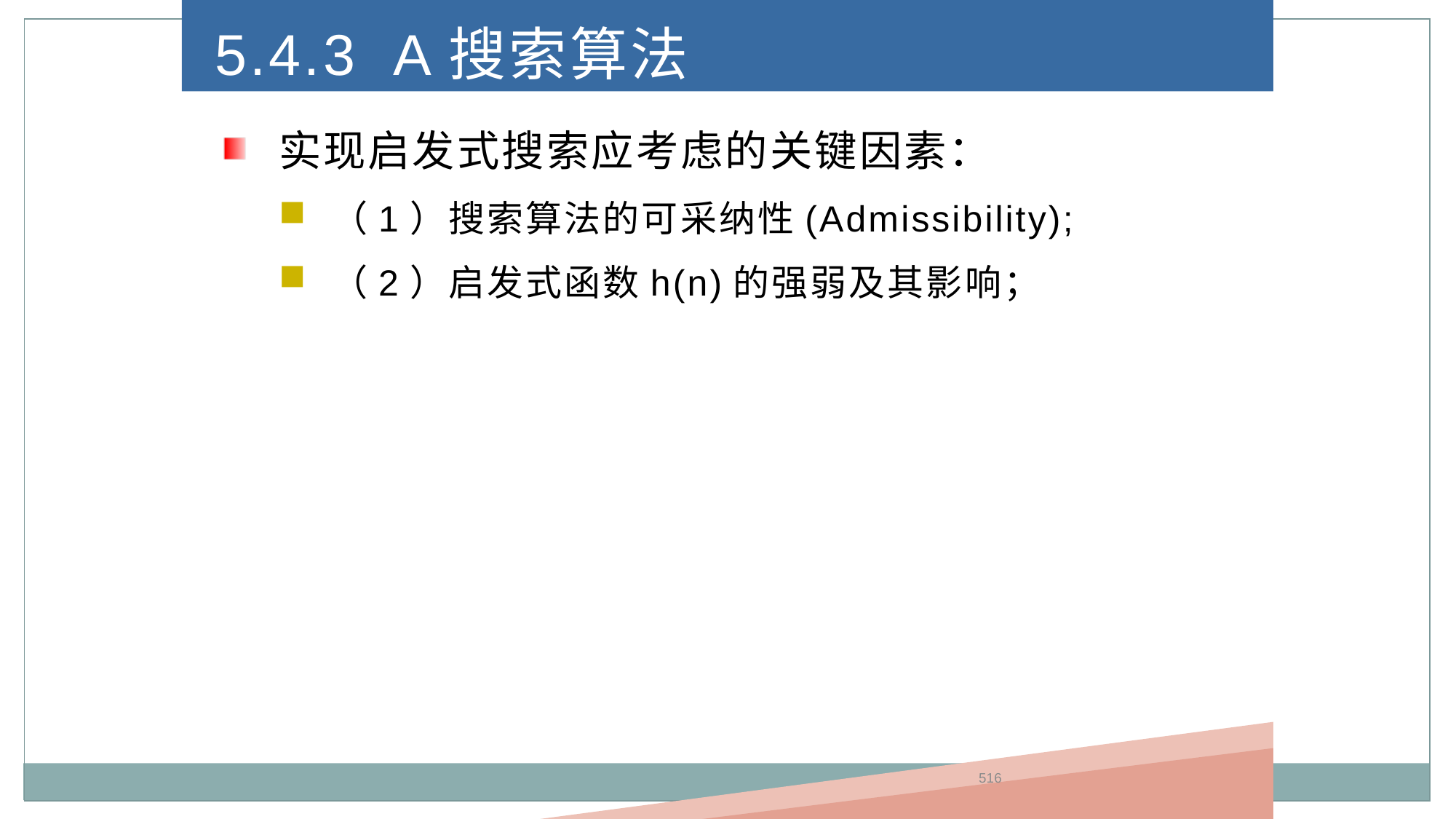

5.4.3  A搜索算法
实现启发式搜索应考虑的关键因素：
（1）搜索算法的可采纳性(Admissibility);
（2）启发式函数h(n)的强弱及其影响；

516